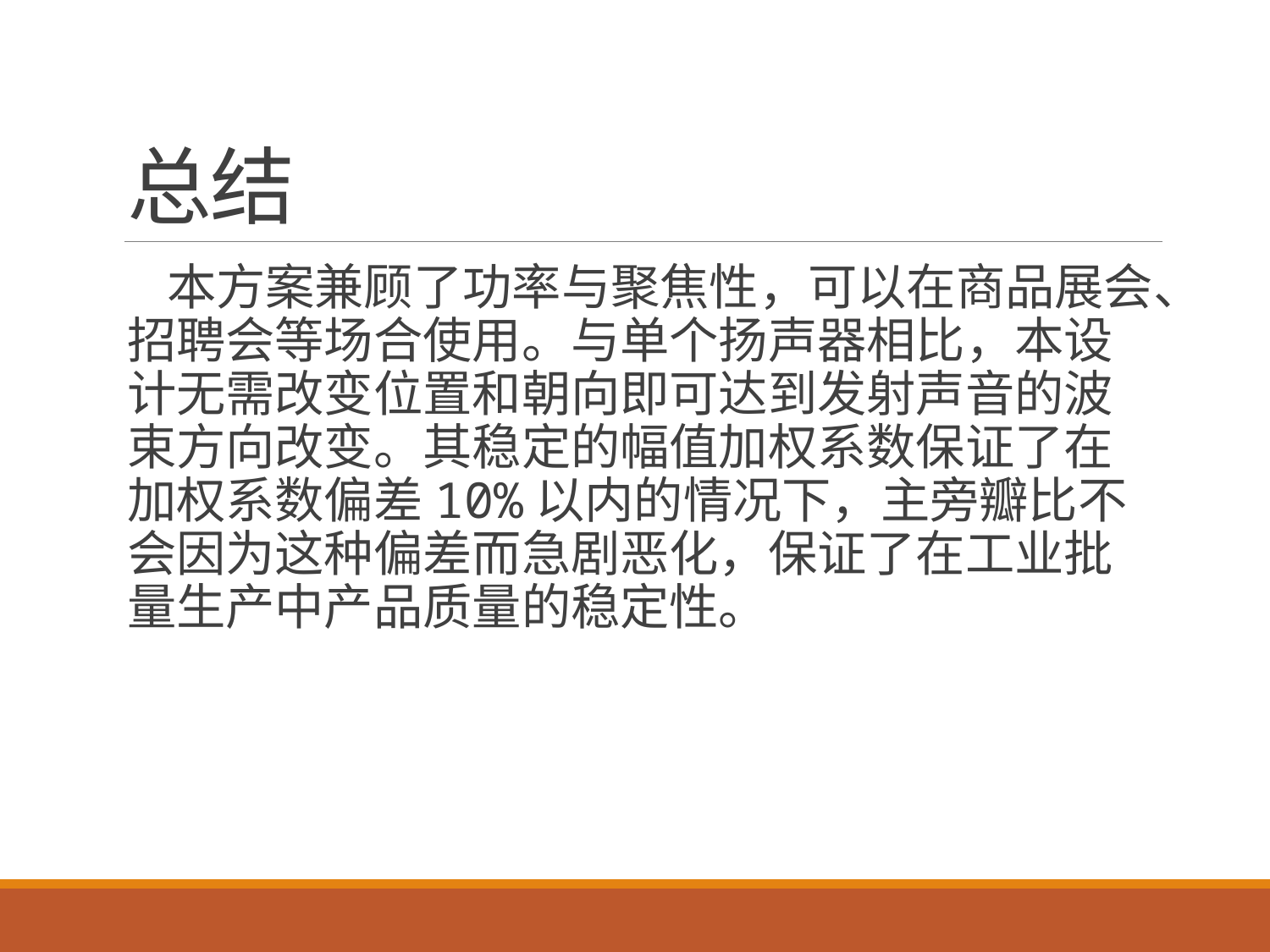

# 总结
    本方案兼顾了功率与聚焦性，可以在商品展会、招聘会等场合使用。与单个扬声器相比，本设计无需改变位置和朝向即可达到发射声音的波束方向改变。其稳定的幅值加权系数保证了在加权系数偏差10%以内的情况下，主旁瓣比不会因为这种偏差而急剧恶化，保证了在工业批量生产中产品质量的稳定性。